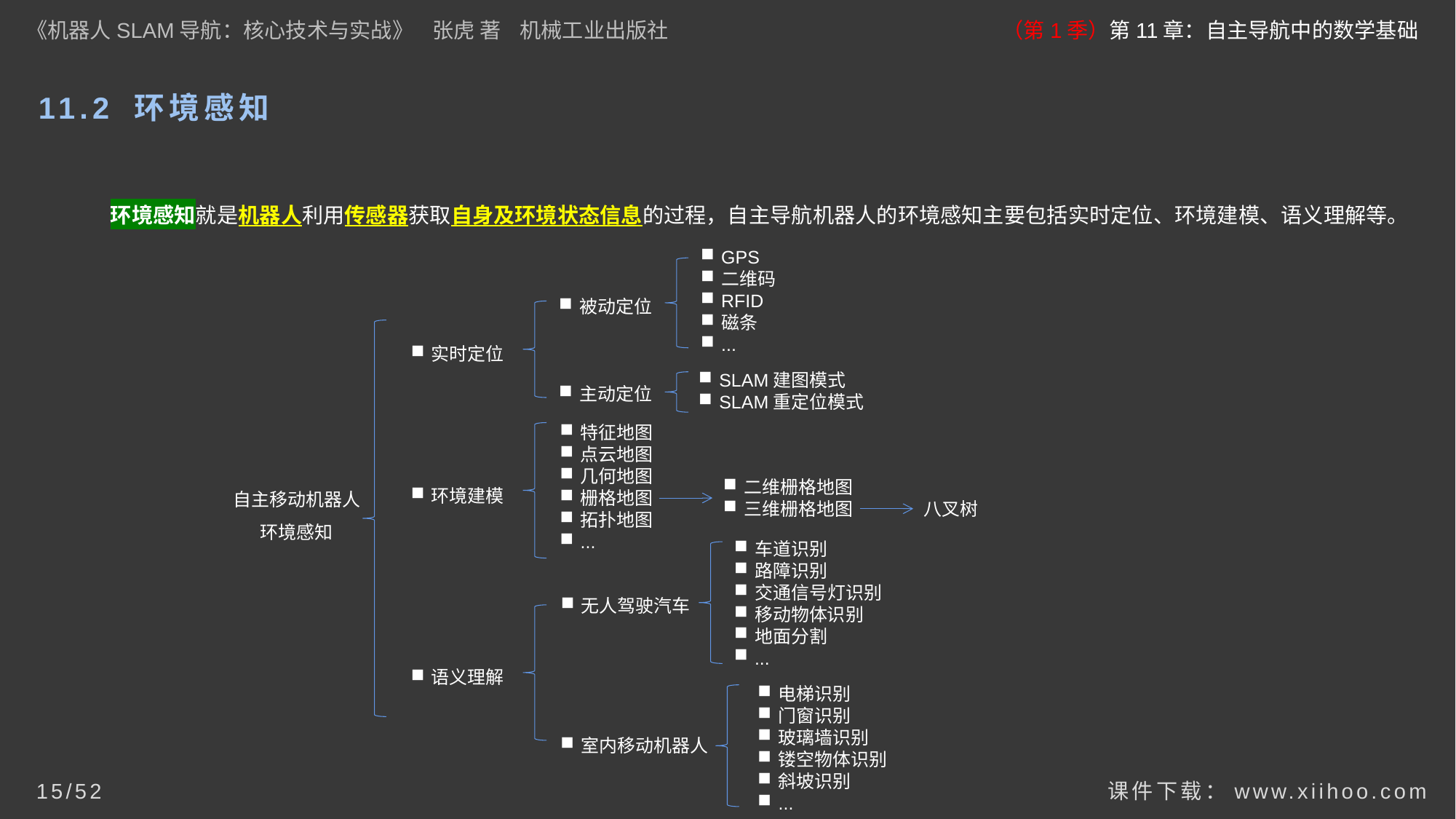

《机器人SLAM导航：核心技术与实战》    张虎 著    机械工业出版社
（第1季）第11章：自主导航中的数学基础
# 11.2 环境感知
环境感知就是机器人利用传感器获取自身及环境状态信息的过程，自主导航机器人的环境感知主要包括实时定位、环境建模、语义理解等。
GPS
二维码
RFID
磁条
...

被动定位

实时定位
SLAM建图模式
SLAM重定位模式
主动定位

特征地图
点云地图
几何地图
栅格地图
拓扑地图
...

环境建模
二维栅格地图
三维栅格地图
自主移动机器人
环境感知
八叉树
车道识别
路障识别
交通信号灯识别
移动物体识别
地面分割
...

无人驾驶汽车

语义理解
电梯识别
门窗识别
玻璃墙识别
镂空物体识别
斜坡识别
...

室内移动机器人
课件下载：www.xiihoo.com
15/52